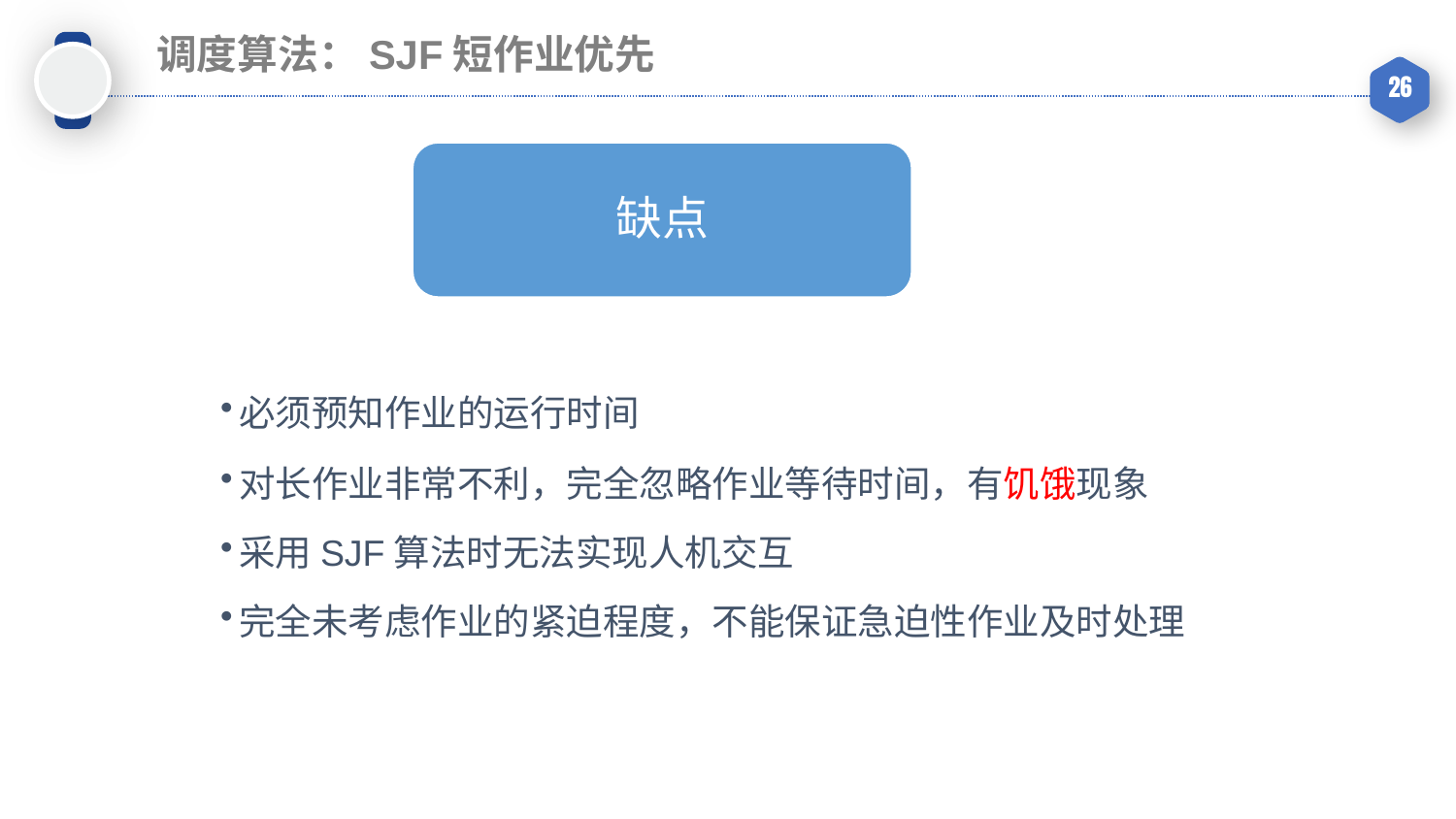

调度算法：SJF短作业优先
缺点
必须预知作业的运行时间
对长作业非常不利，完全忽略作业等待时间，有饥饿现象
采用SJF算法时无法实现人机交互
完全未考虑作业的紧迫程度，不能保证急迫性作业及时处理